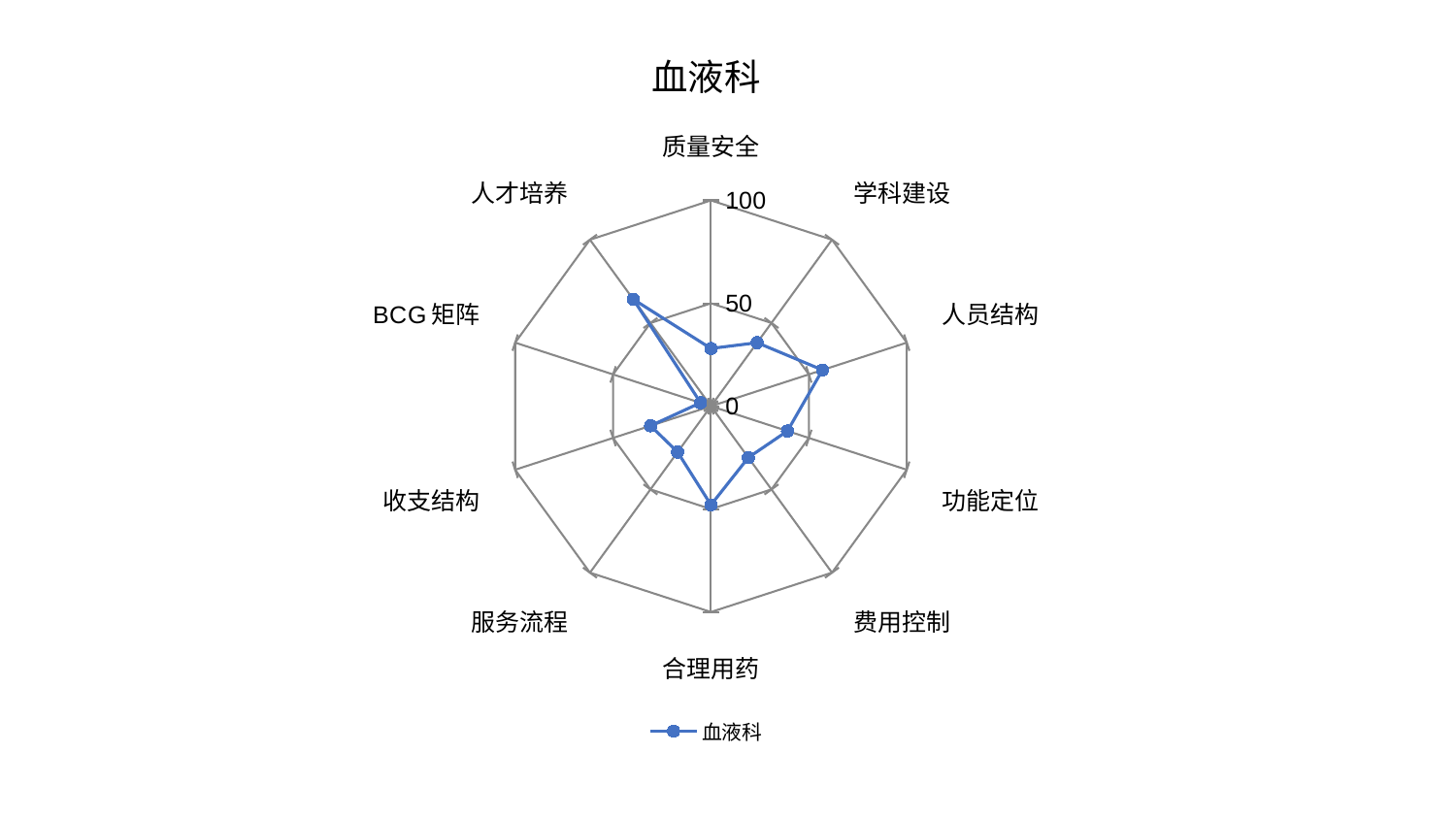

### Chart: 血液科

| Category | 血液科 |
|---|---|
| 质量安全 | 28.035710529434887 |
| 学科建设 | 38.149978036796966 |
| 人员结构 | 56.95563730883416 |
| 功能定位 | 39.07758999792963 |
| 费用控制 | 30.899519948864118 |
| 合理用药 | 47.949720340752194 |
| 服务流程 | 27.578312227650322 |
| 收支结构 | 30.858639845220033 |
| BCG矩阵 | 5.32159047742821 |
| 人才培养 | 64.23027991950991 |
132